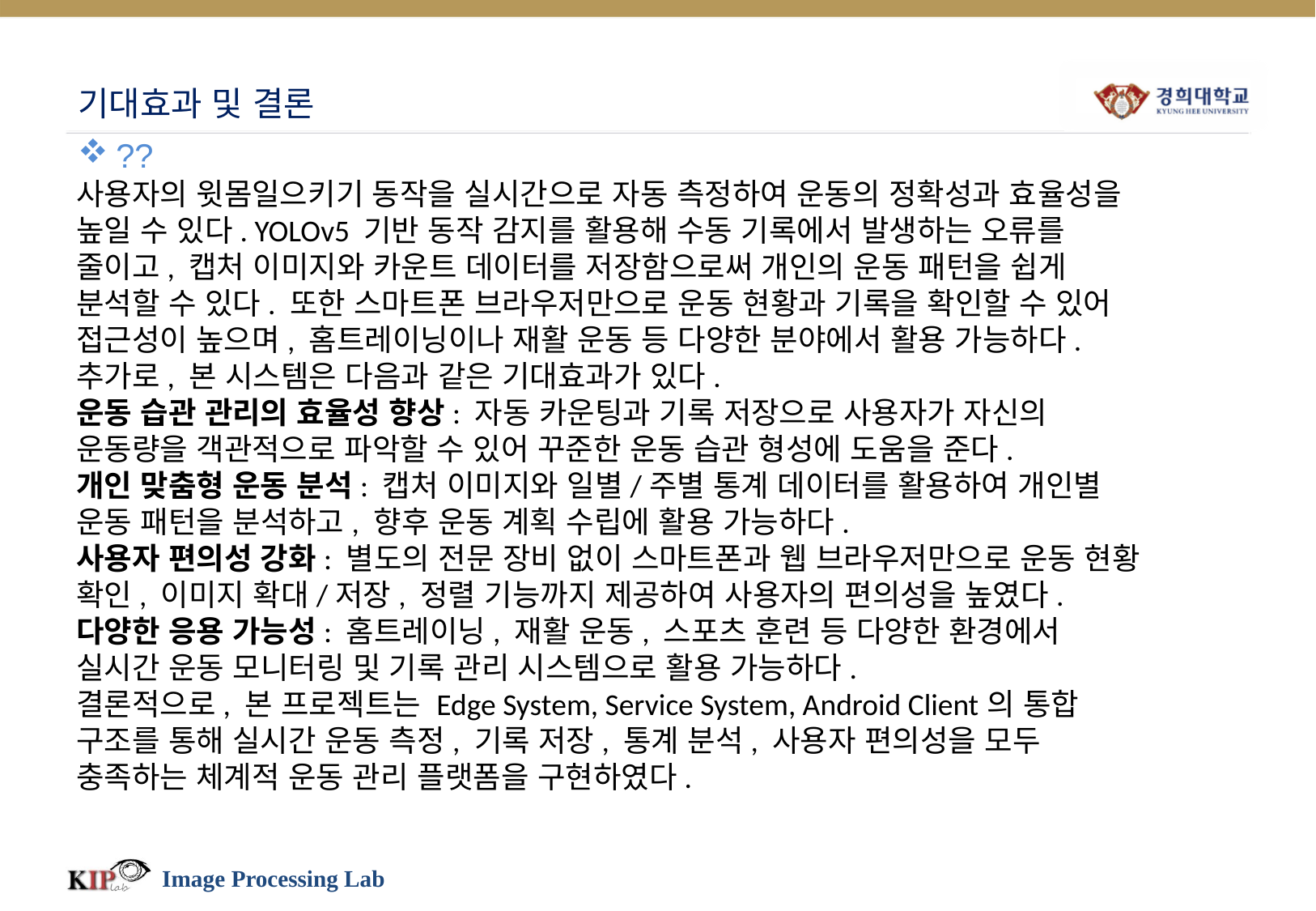

# 기대효과 및 결론
??
사용자의 윗몸일으키기 동작을 실시간으로 자동 측정하여 운동의 정확성과 효율성을 높일 수 있다. YOLOv5 기반 동작 감지를 활용해 수동 기록에서 발생하는 오류를 줄이고, 캡처 이미지와 카운트 데이터를 저장함으로써 개인의 운동 패턴을 쉽게 분석할 수 있다. 또한 스마트폰 브라우저만으로 운동 현황과 기록을 확인할 수 있어 접근성이 높으며, 홈트레이닝이나 재활 운동 등 다양한 분야에서 활용 가능하다.
추가로, 본 시스템은 다음과 같은 기대효과가 있다.
운동 습관 관리의 효율성 향상: 자동 카운팅과 기록 저장으로 사용자가 자신의 운동량을 객관적으로 파악할 수 있어 꾸준한 운동 습관 형성에 도움을 준다.
개인 맞춤형 운동 분석: 캡처 이미지와 일별/주별 통계 데이터를 활용하여 개인별 운동 패턴을 분석하고, 향후 운동 계획 수립에 활용 가능하다.
사용자 편의성 강화: 별도의 전문 장비 없이 스마트폰과 웹 브라우저만으로 운동 현황 확인, 이미지 확대/저장, 정렬 기능까지 제공하여 사용자의 편의성을 높였다.
다양한 응용 가능성: 홈트레이닝, 재활 운동, 스포츠 훈련 등 다양한 환경에서 실시간 운동 모니터링 및 기록 관리 시스템으로 활용 가능하다.
결론적으로, 본 프로젝트는 Edge System, Service System, Android Client의 통합 구조를 통해 실시간 운동 측정, 기록 저장, 통계 분석, 사용자 편의성을 모두 충족하는 체계적 운동 관리 플랫폼을 구현하였다.
Image Processing Lab